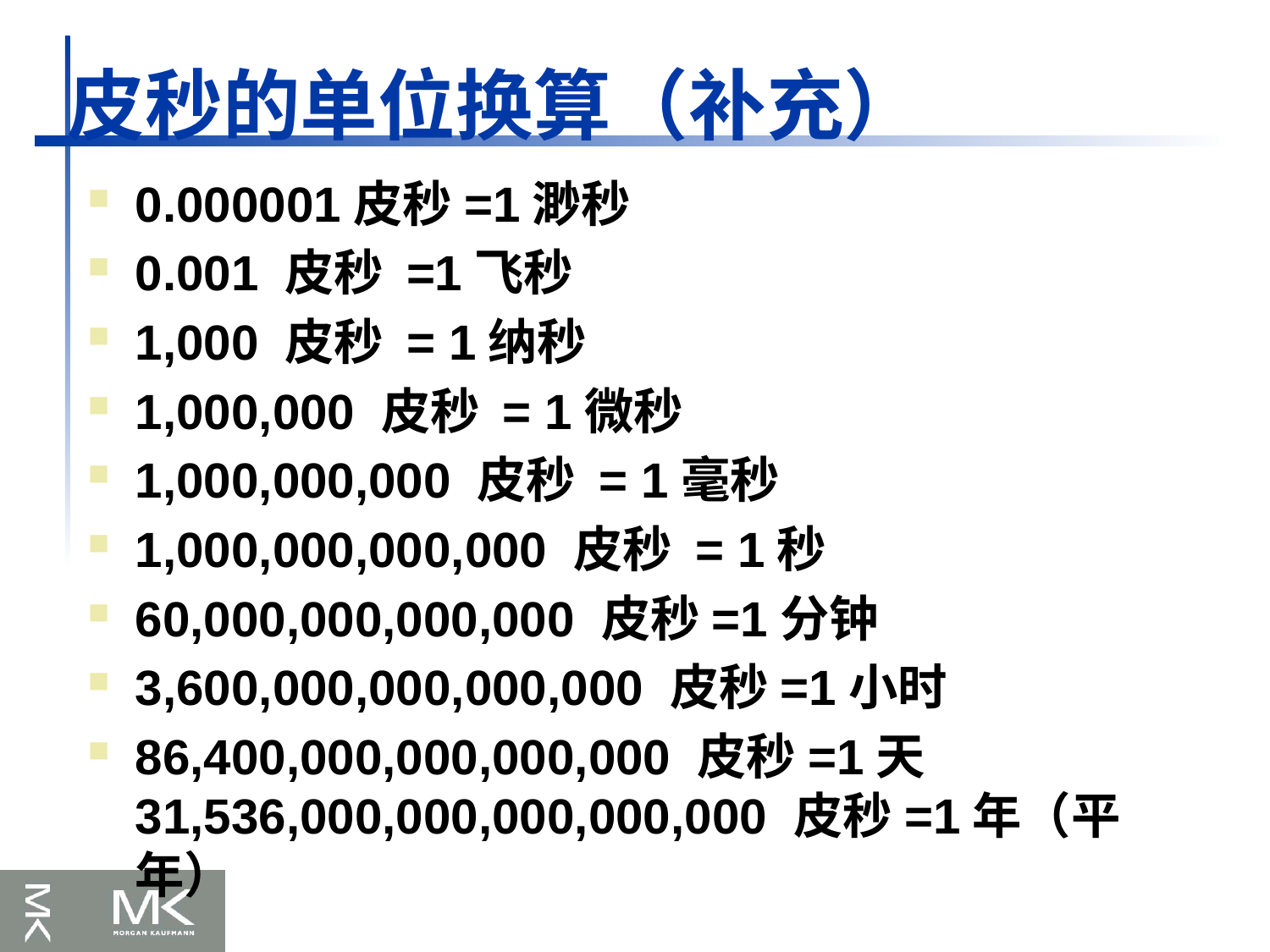

# 皮秒的单位换算（补充）
0.000001皮秒=1渺秒
0.001 皮秒 =1飞秒
1,000 皮秒 = 1纳秒
1,000,000 皮秒 = 1微秒
1,000,000,000 皮秒 = 1毫秒
1,000,000,000,000 皮秒 = 1秒
60,000,000,000,000 皮秒=1分钟
3,600,000,000,000,000 皮秒=1小时
86,400,000,000,000,000 皮秒=1天31,536,000,000,000,000,000 皮秒=1年（平年）